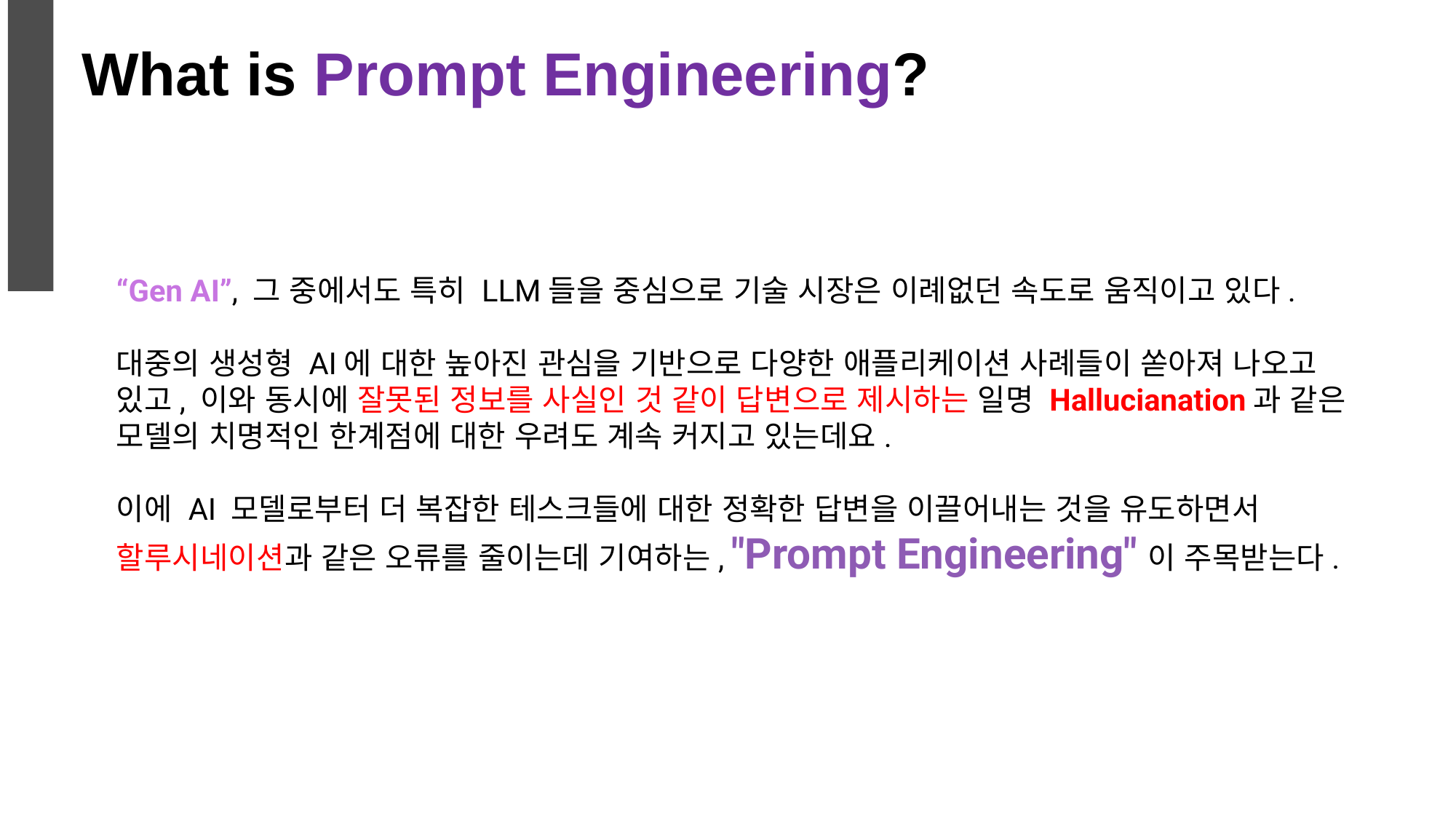

What is Prompt Engineering?
“Gen AI”, 그 중에서도 특히 LLM들을 중심으로 기술 시장은 이례없던 속도로 움직이고 있다.

대중의 생성형 AI에 대한 높아진 관심을 기반으로 다양한 애플리케이션 사례들이 쏟아져 나오고 있고, 이와 동시에 잘못된 정보를 사실인 것 같이 답변으로 제시하는 일명 Hallucianation과 같은 모델의 치명적인 한계점에 대한 우려도 계속 커지고 있는데요.

이에 AI 모델로부터 더 복잡한 테스크들에 대한 정확한 답변을 이끌어내는 것을 유도하면서 할루시네이션과 같은 오류를 줄이는데 기여하는, "Prompt Engineering"이 주목받는다.